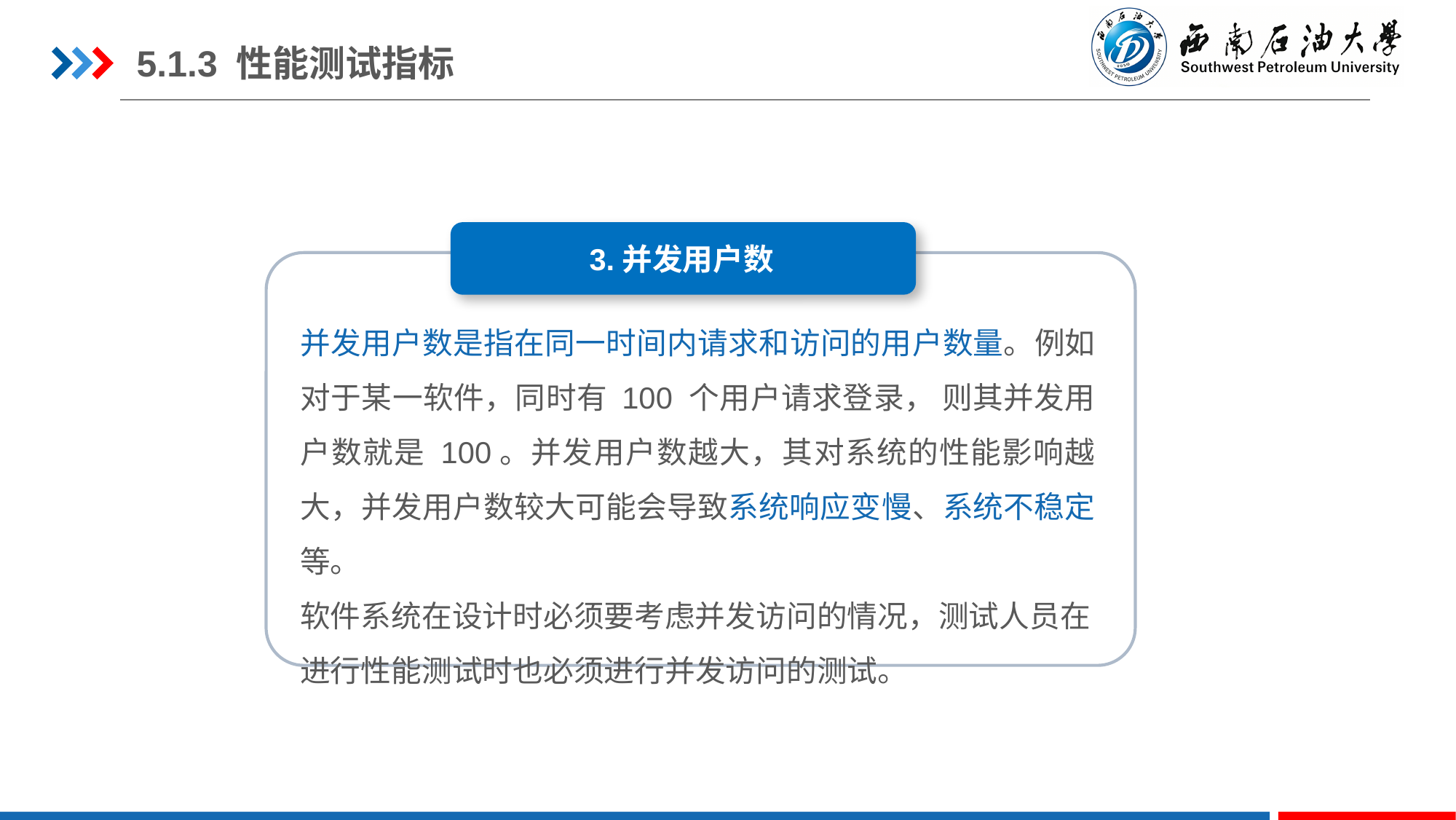

5.1.3 性能测试指标

3.并发用户数

并发用户数是指在同一时间内请求和访问的用户数量。例如对于某一软件，同时有 100 个用户请求登录， 则其并发用户数就是 100。并发用户数越大，其对系统的性能影响越大，并发用户数较大可能会导致系统响应变慢、系统不稳定等。
软件系统在设计时必须要考虑并发访问的情况，测试人员在进行性能测试时也必须进行并发访问的测试。